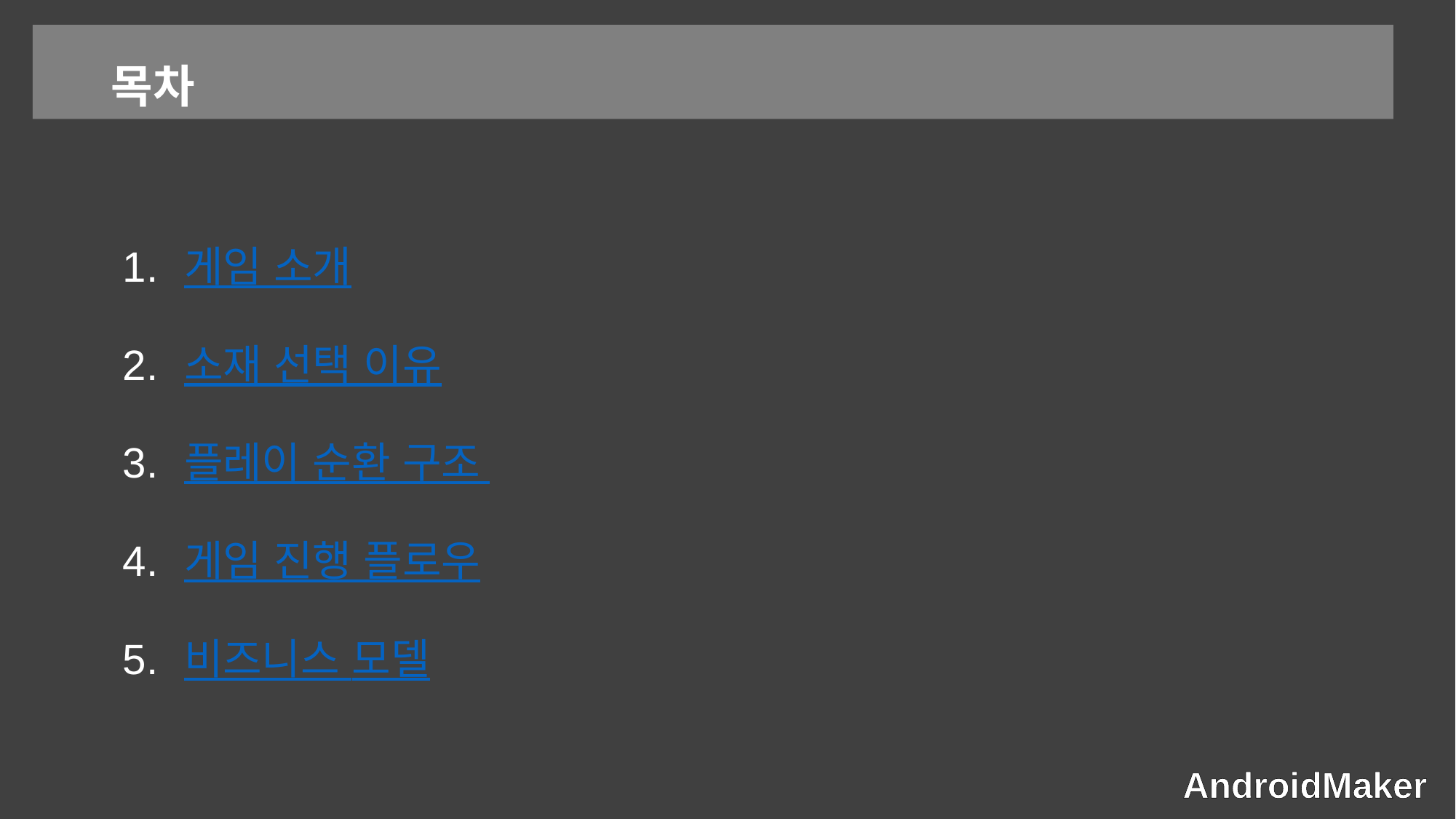

목차

게임 소개
소재 선택 이유
플레이 순환 구조
게임 진행 플로우
비즈니스 모델

AndroidMaker